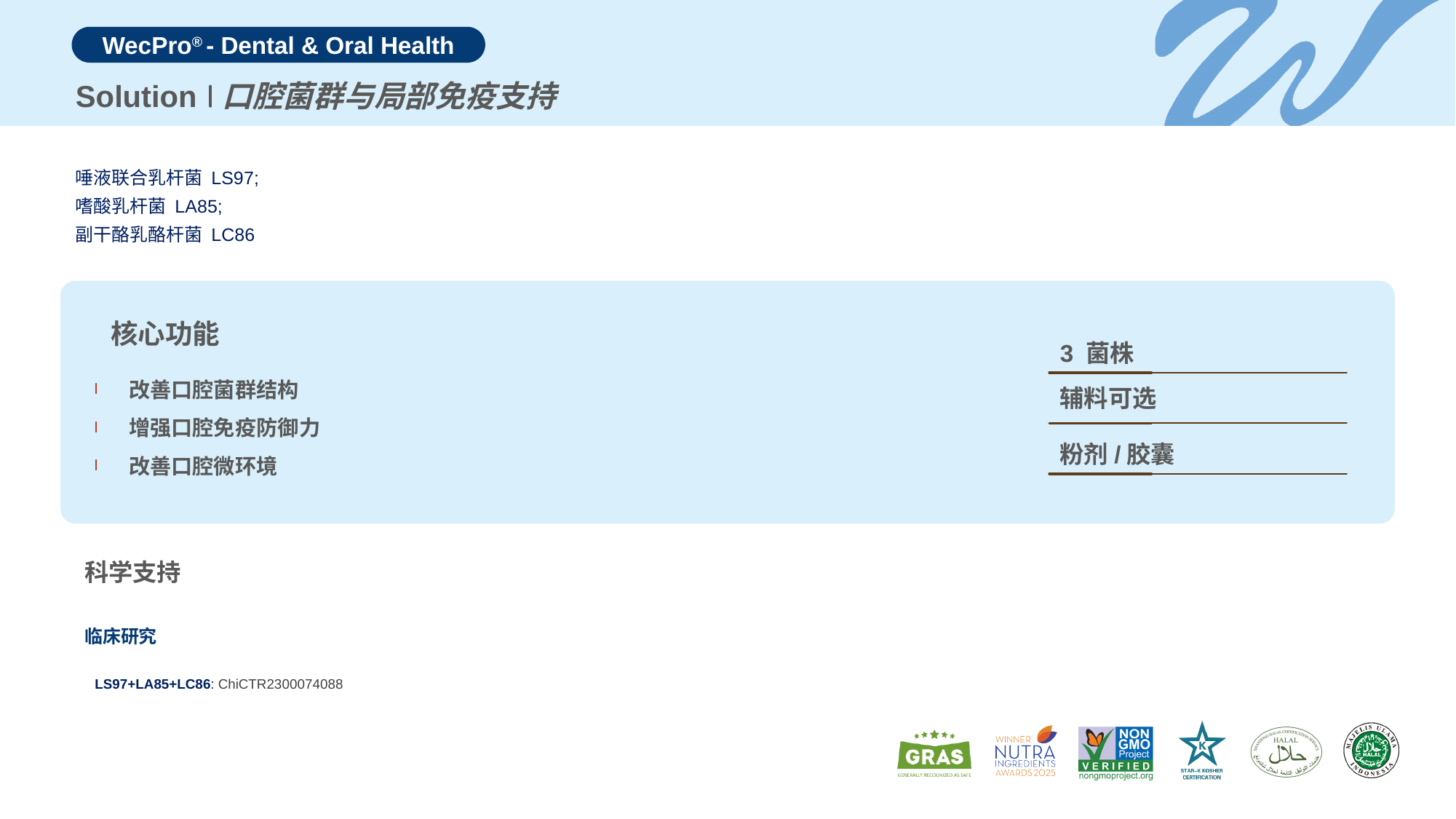

Solution
口腔菌群与局部免疫支持
唾液联合乳杆菌 LS97;
嗜酸乳杆菌 LA85;
副干酪乳酪杆菌 LC86

核心功能
3 菌株
改善口腔菌群结构
增强口腔免疫防御力
改善口腔微环境

辅料可选
粉剂/胶囊
科学支持
临床研究
| LS97+LA85+LC86: ChiCTR2300074088 |  |
| --- | --- |